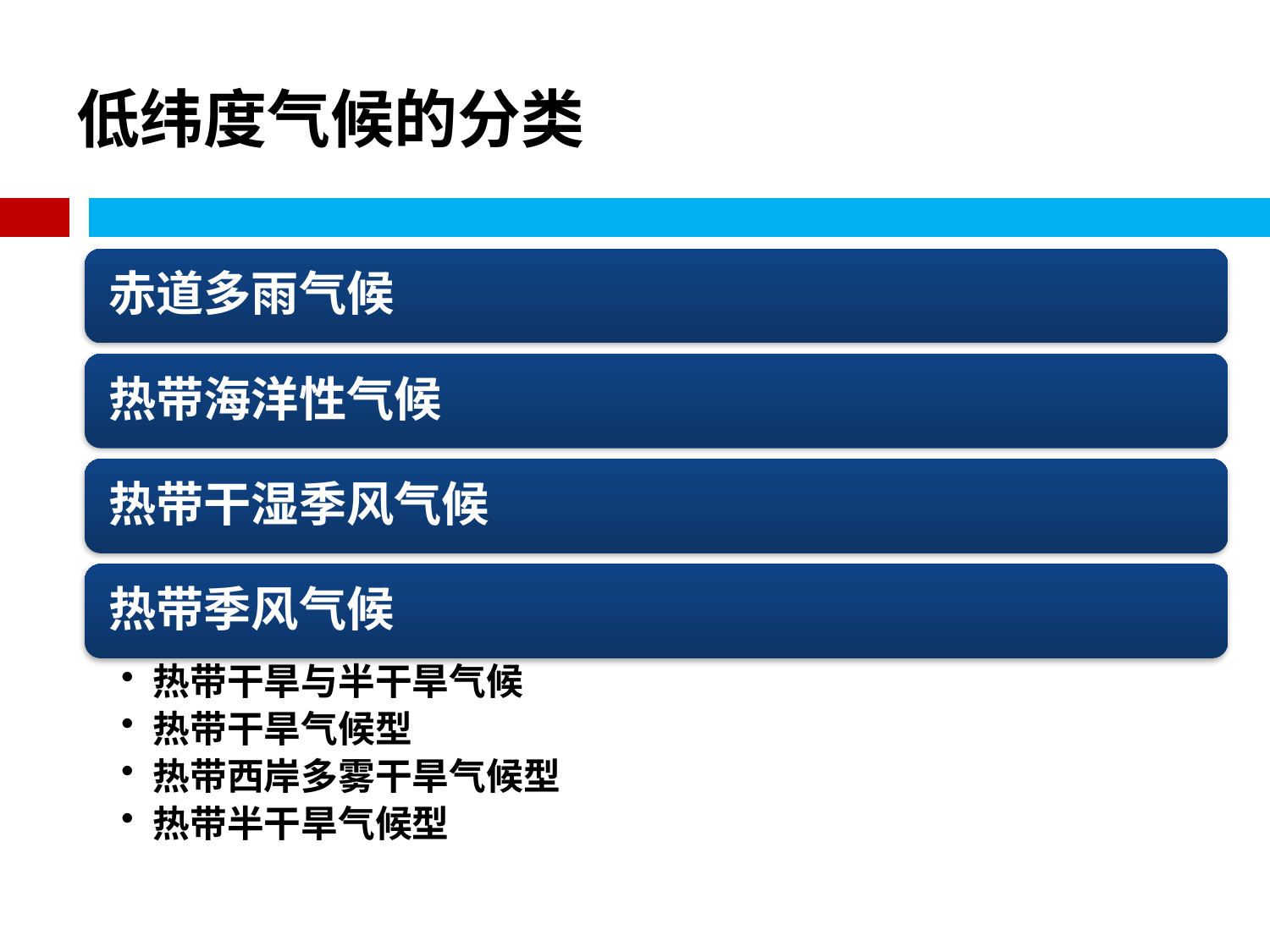

# 低纬度气候的分类
赤道多雨气候
热带海洋性气候
热带干湿季风气候
热带季风气候
热带干旱与半干旱气候
热带干旱气候型
热带西岸多雾干旱气候型
热带半干旱气候型